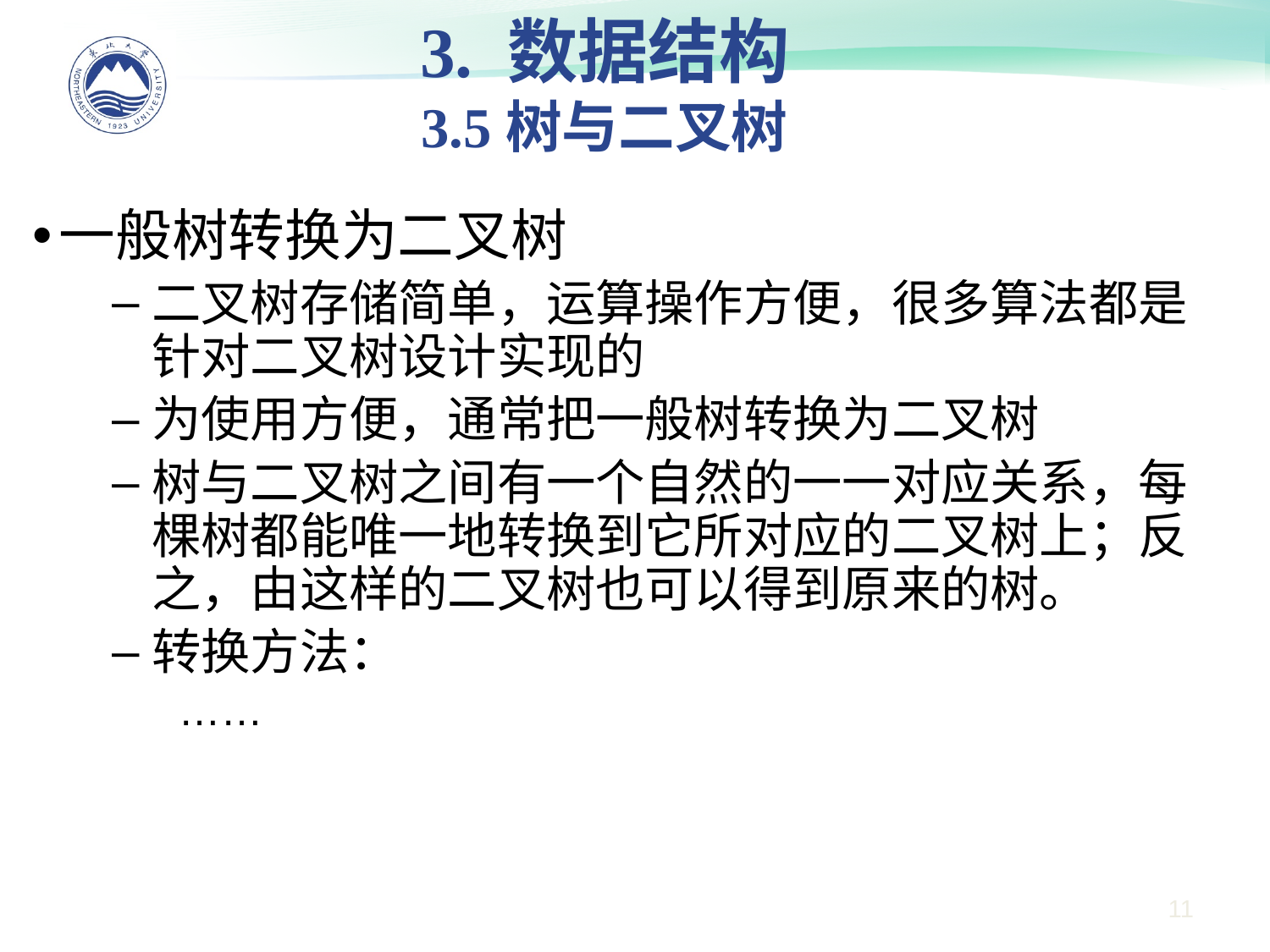

3. 数据结构
3.5树与二叉树
一般树转换为二叉树
二叉树存储简单，运算操作方便，很多算法都是针对二叉树设计实现的
为使用方便，通常把一般树转换为二叉树
树与二叉树之间有一个自然的一一对应关系，每棵树都能唯一地转换到它所对应的二叉树上；反之，由这样的二叉树也可以得到原来的树。
转换方法：
……
11